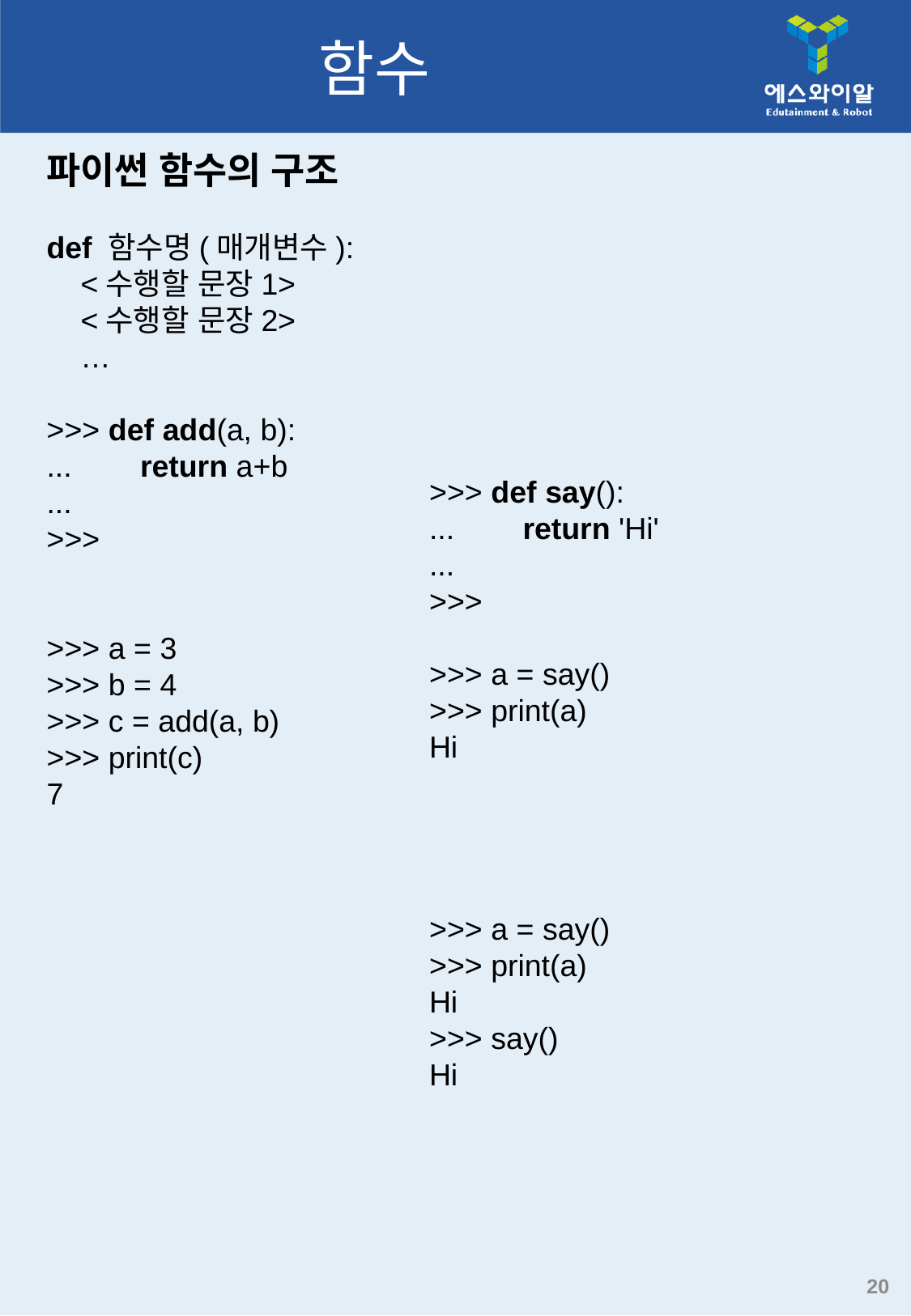

# 함수
파이썬 함수의 구조
def 함수명(매개변수):
    <수행할 문장1>
    <수행할 문장2>
    …
>>> def add(a, b):
...        return a+b
...
>>>
>>> a = 3
>>> b = 4
>>> c = add(a, b)
>>> print(c)
7

>>> def say():
...        return 'Hi'
...
>>>
>>> a = say()
>>> print(a)
Hi
>>> a = say()
>>> print(a)
Hi
>>> say()
Hi

20